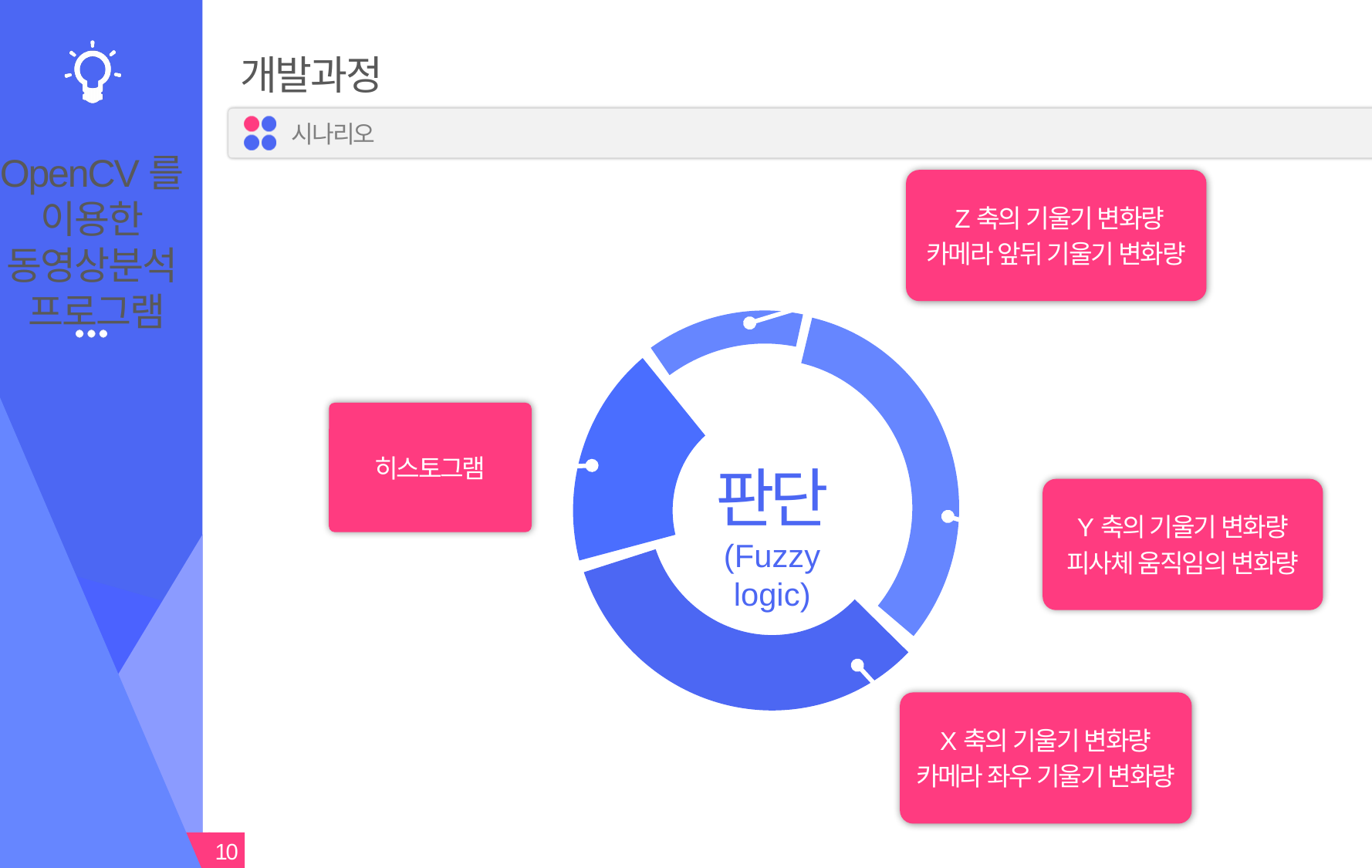

# OpenCV를 이용한 동영상분석 프로그램
개발과정
시나리오
 Z축의 기울기 변화량
카메라 앞뒤 기울기 변화량

히스토그램
판단
(Fuzzy logic)
Y축의 기울기 변화량
피사체 움직임의 변화량
X축의 기울기 변화량
카메라 좌우 기울기 변화량
10